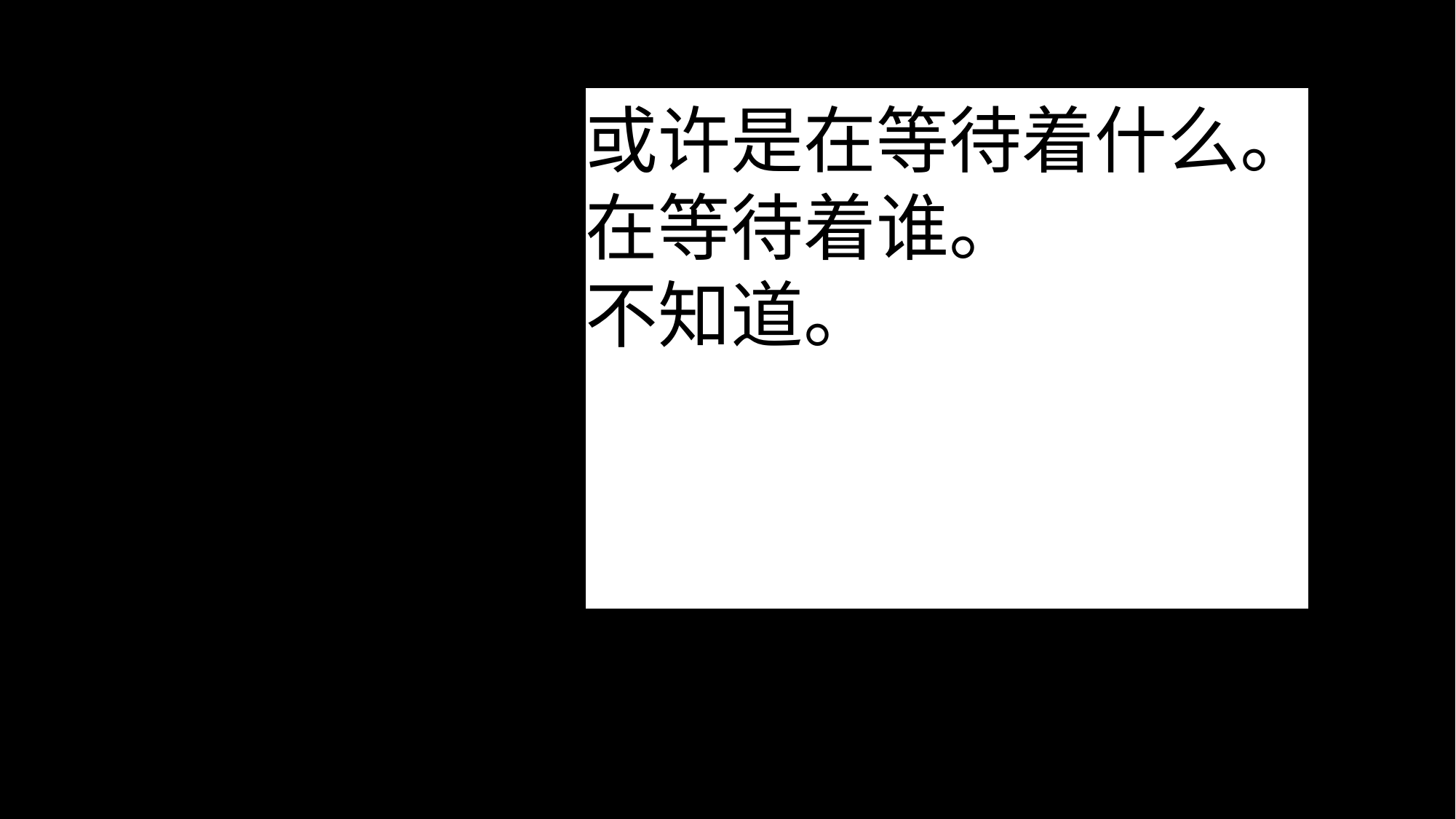

他自己觉得或许是在等待着什么。
也说不定是在等待着谁。
但他当然并不知道。